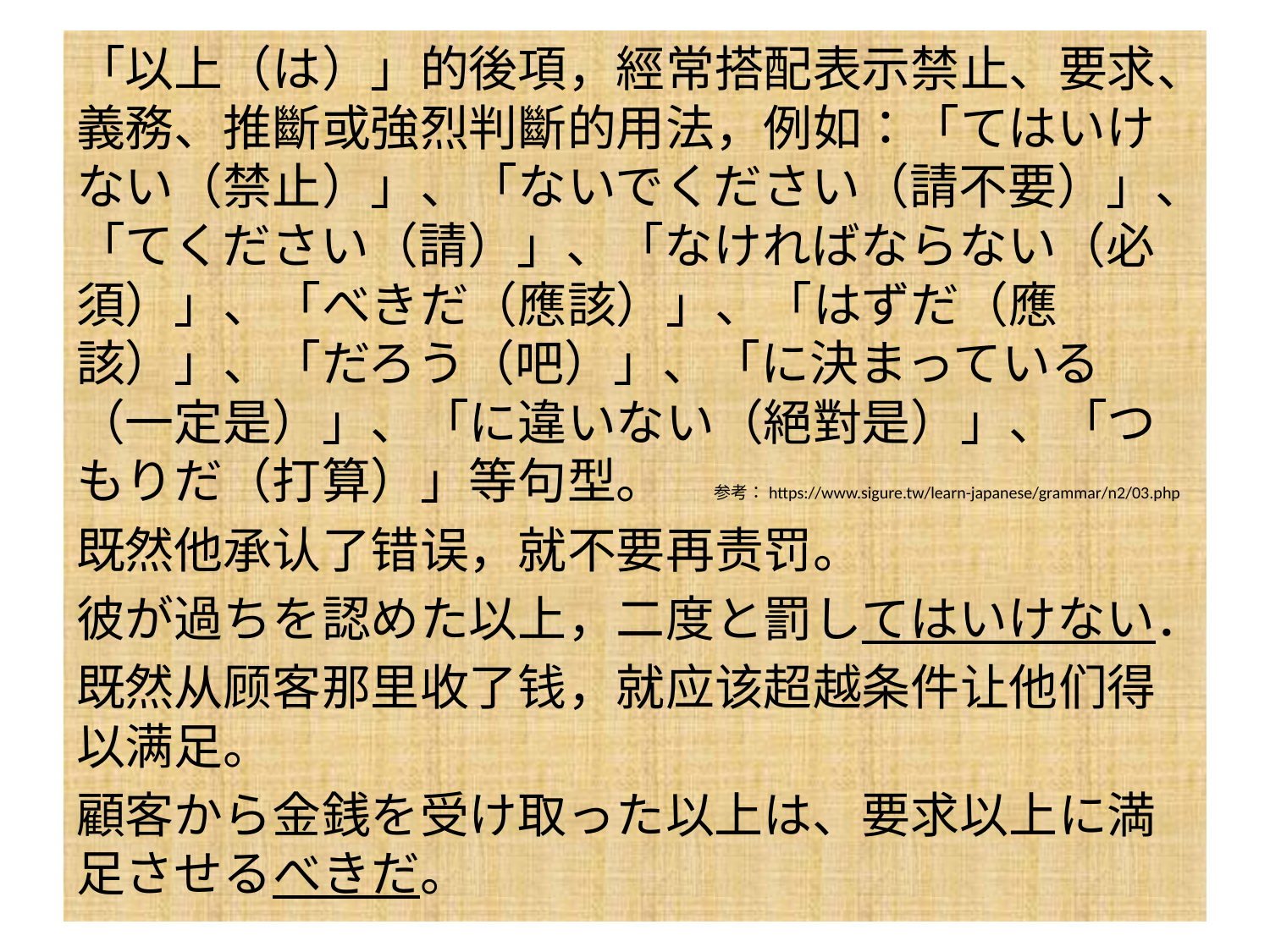

「以上（は）」的後項，經常搭配表示禁止、要求、義務、推斷或強烈判斷的用法，例如：「てはいけない（禁止）」、「ないでください（請不要）」、「てください（請）」、「なければならない（必須）」、「べきだ（應該）」、「はずだ（應該）」、「だろう（吧）」、「に決まっている（一定是）」、「に違いない（絕對是）」、「つもりだ（打算）」等句型。　参考：https://www.sigure.tw/learn-japanese/grammar/n2/03.php
既然他承认了错误，就不要再责罚。
彼が過ちを認めた以上，二度と罰してはいけない．
既然从顾客那里收了钱，就应该超越条件让他们得以满足。
顧客から金銭を受け取った以上は、要求以上に満足させるべきだ。